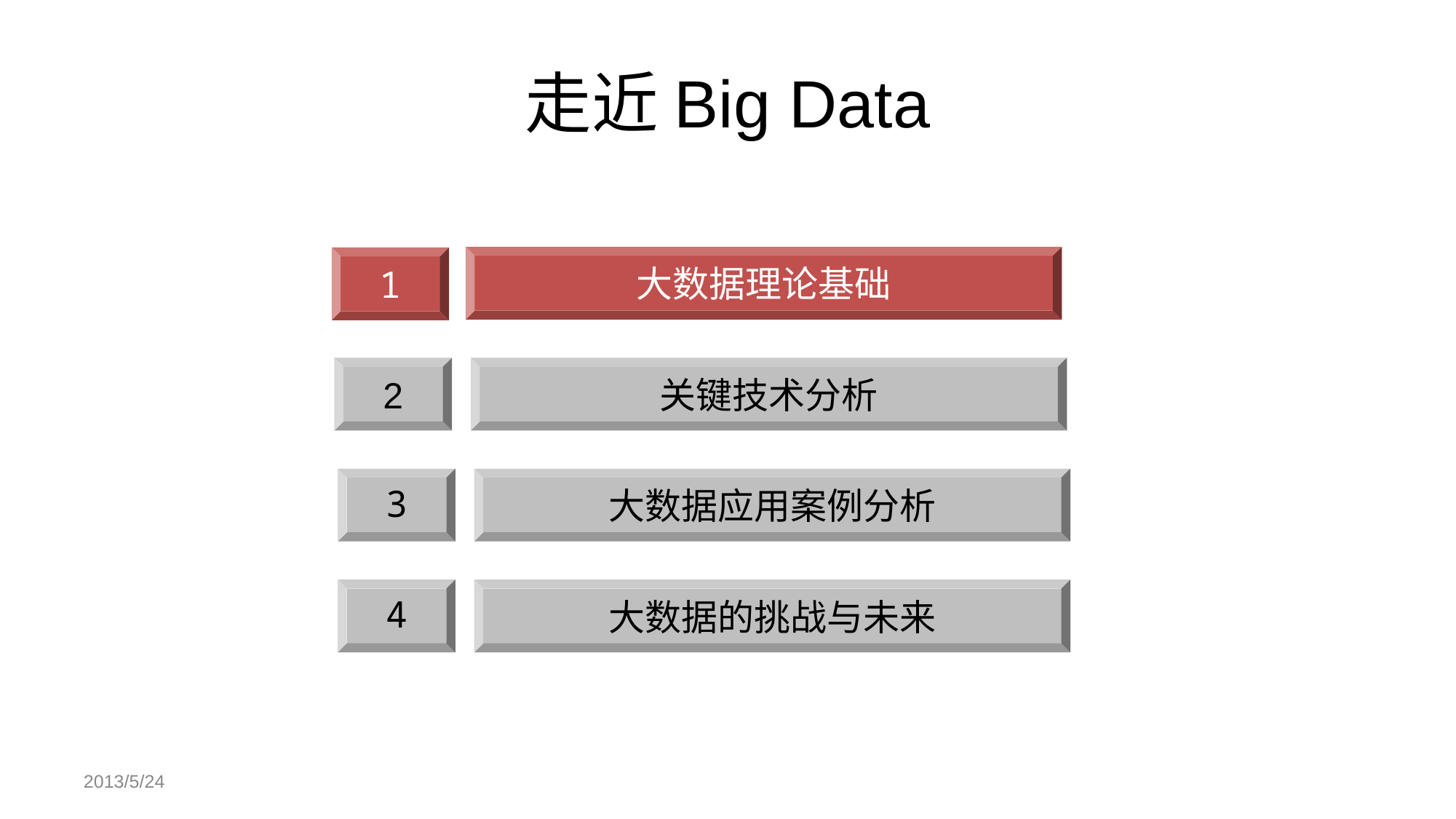

# 走近Big Data
大数据理论基础
1
2
关键技术分析
3
大数据应用案例分析
4
大数据的挑战与未来
2013/5/24